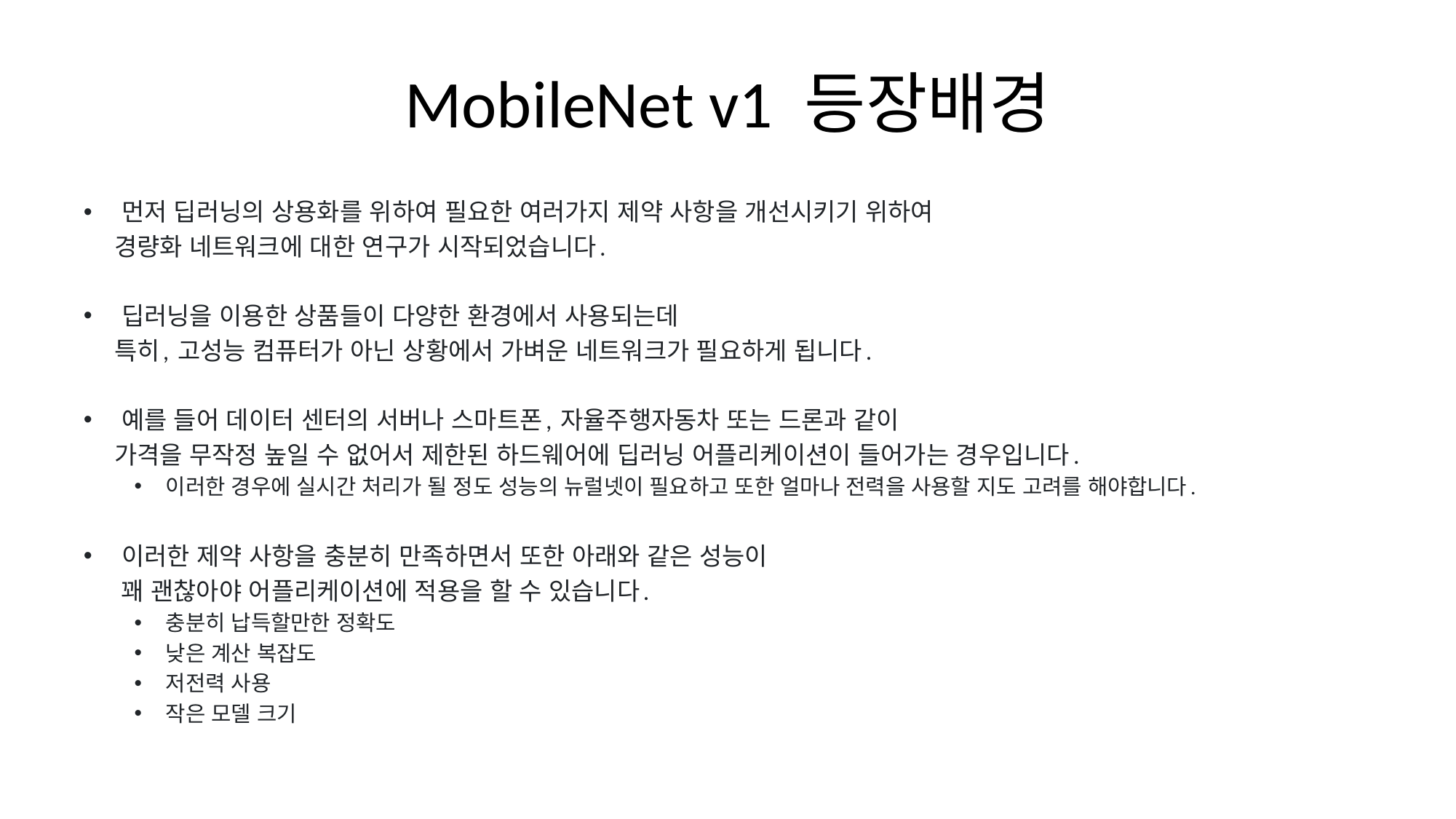

# MobileNet v1 등장배경
먼저 딥러닝의 상용화를 위하여 필요한 여러가지 제약 사항을 개선시키기 위하여
    경량화 네트워크에 대한 연구가 시작되었습니다.

딥러닝을 이용한 상품들이 다양한 환경에서 사용되는데
    특히, 고성능 컴퓨터가 아닌 상황에서 가벼운 네트워크가 필요하게 됩니다.

예를 들어 데이터 센터의 서버나 스마트폰, 자율주행자동차 또는 드론과 같이
    가격을 무작정 높일 수 없어서 제한된 하드웨어에 딥러닝 어플리케이션이 들어가는 경우입니다.
이러한 경우에 실시간 처리가 될 정도 성능의 뉴럴넷이 필요하고 또한 얼마나 전력을 사용할 지도 고려를 해야합니다.

이러한 제약 사항을 충분히 만족하면서 또한 아래와 같은 성능이
     꽤 괜찮아야 어플리케이션에 적용을 할 수 있습니다.
충분히 납득할만한 정확도
낮은 계산 복잡도
저전력 사용
작은 모델 크기